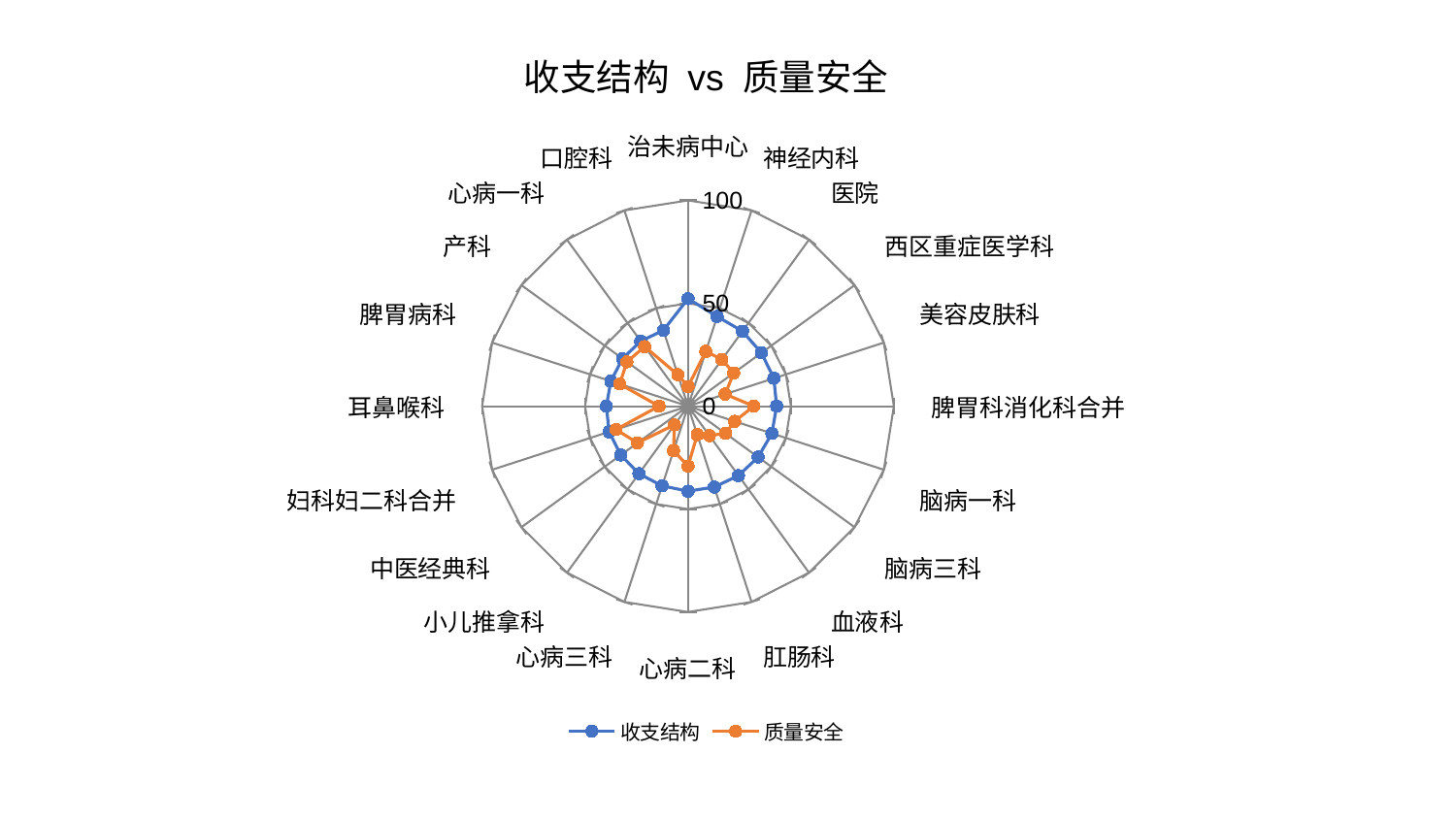

### Chart: 收支结构 vs 质量安全

| Category | 收支结构 | 质量安全 |
|---|---|---|
| 治未病中心 | 52.24362413450856 | 9.595735419264978 |
| 神经内科 | 45.85965595344539 | 28.014150025660324 |
| 医院 | 45.03538240070086 | 28.023194127700627 |
| 西区重症医学科 | 44.088187031679986 | 27.47159593514878 |
| 美容皮肤科 | 43.87468420818759 | 19.00155438994583 |
| 脾胃科消化科合并 | 43.058555697134665 | 31.93447921910992 |
| 脑病一科 | 42.880058382718396 | 23.865686131496325 |
| 脑病三科 | 42.10706874940177 | 22.47263793173928 |
| 血液科 | 41.71360205722501 | 17.691299043938606 |
| 肛肠科 | 41.322934976906495 | 14.549544866399476 |
| 心病二科 | 41.307017941578586 | 29.141411756447006 |
| 心病三科 | 40.71187923248934 | 22.730769866484653 |
| 小儿推拿科 | 40.550139769854326 | 11.239034364305981 |
| 中医经典科 | 40.35012494608849 | 30.35028429620084 |
| 妇科妇二科合并 | 40.283357567473395 | 36.779673840775345 |
| 耳鼻喉科 | 39.66808276242008 | 14.09677645558819 |
| 脾胃病科 | 39.4063471339369 | 34.86456781019413 |
| 产科 | 39.323351704445614 | 36.69744931246755 |
| 心病一科 | 39.06198604842938 | 35.77675389272137 |
| 口腔科 | 38.74865497860706 | 16.121064913479326 |
67